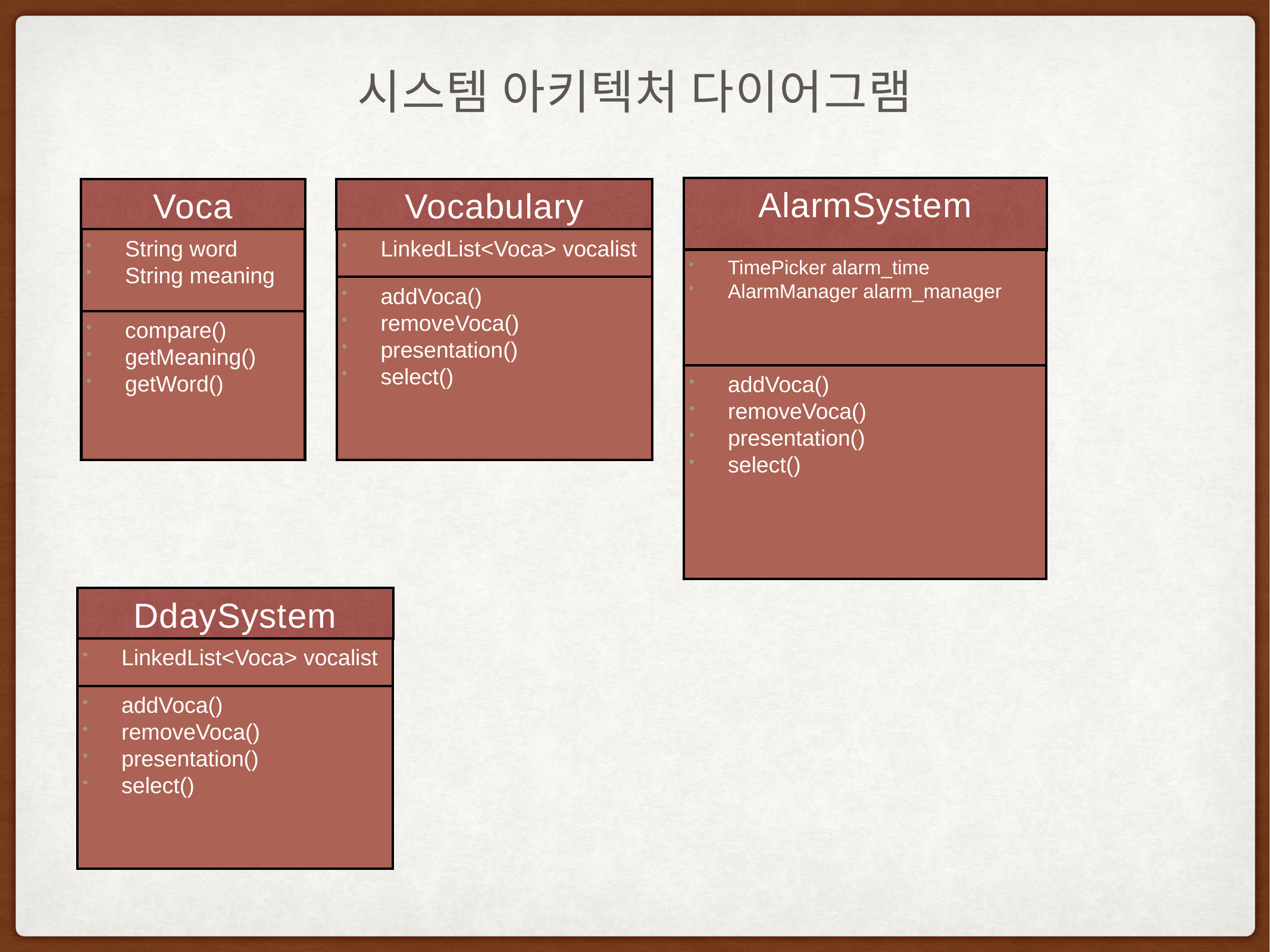

# 시스템 아키텍처 다이어그램
AlarmSystem
TimePicker alarm_time
AlarmManager alarm_manager
addVoca()
removeVoca()
presentation()
select()

Voca
String word
String meaning
compare()
getMeaning()
getWord()
Vocabulary
LinkedList<Voca> vocalist
addVoca()
removeVoca()
presentation()
select()

DdaySystem
LinkedList<Voca> vocalist
addVoca()
removeVoca()
presentation()
select()